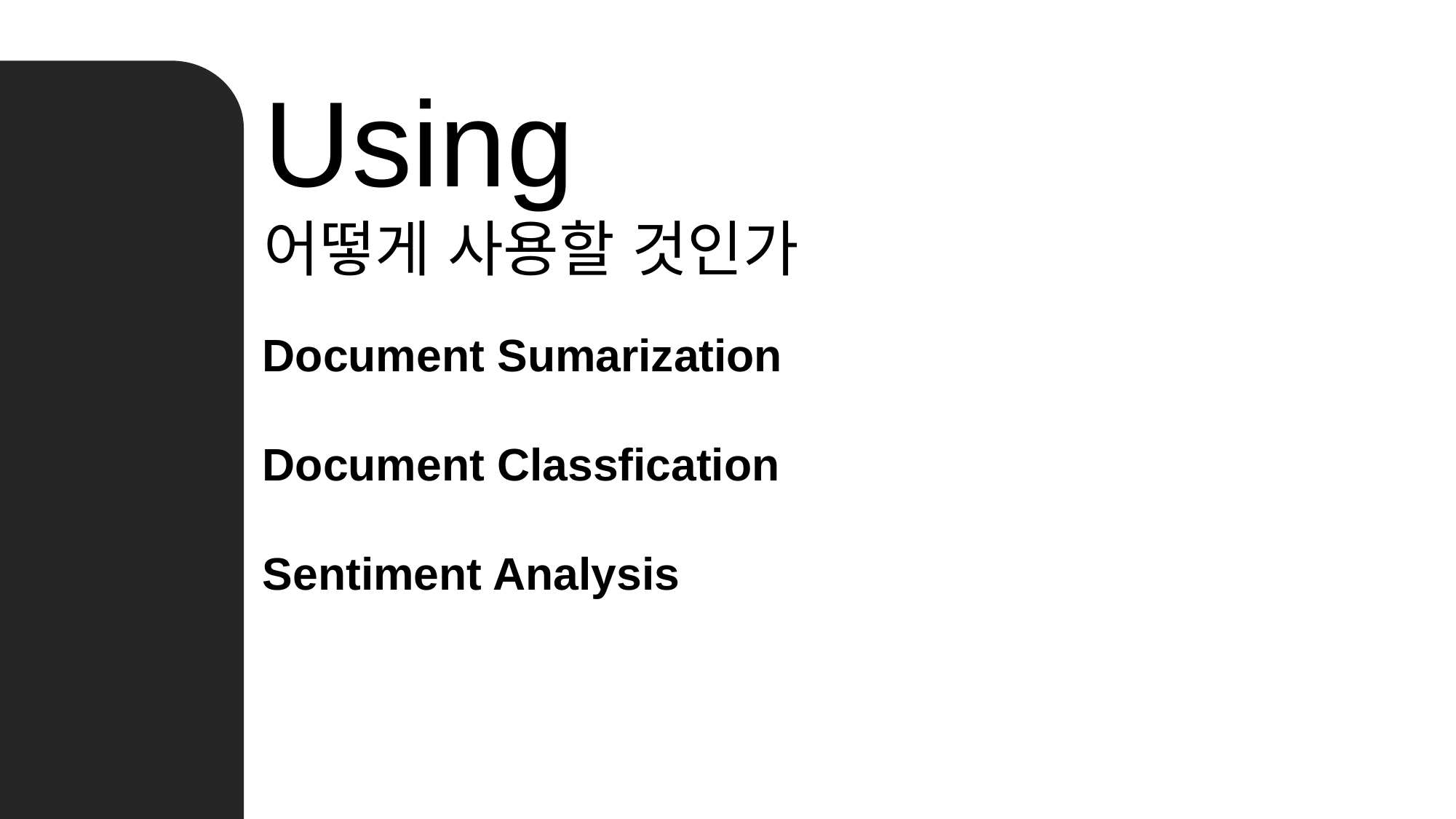

Using
어떻게 사용할 것인가

Document Sumarization

Document Classfication

Sentiment Analysis